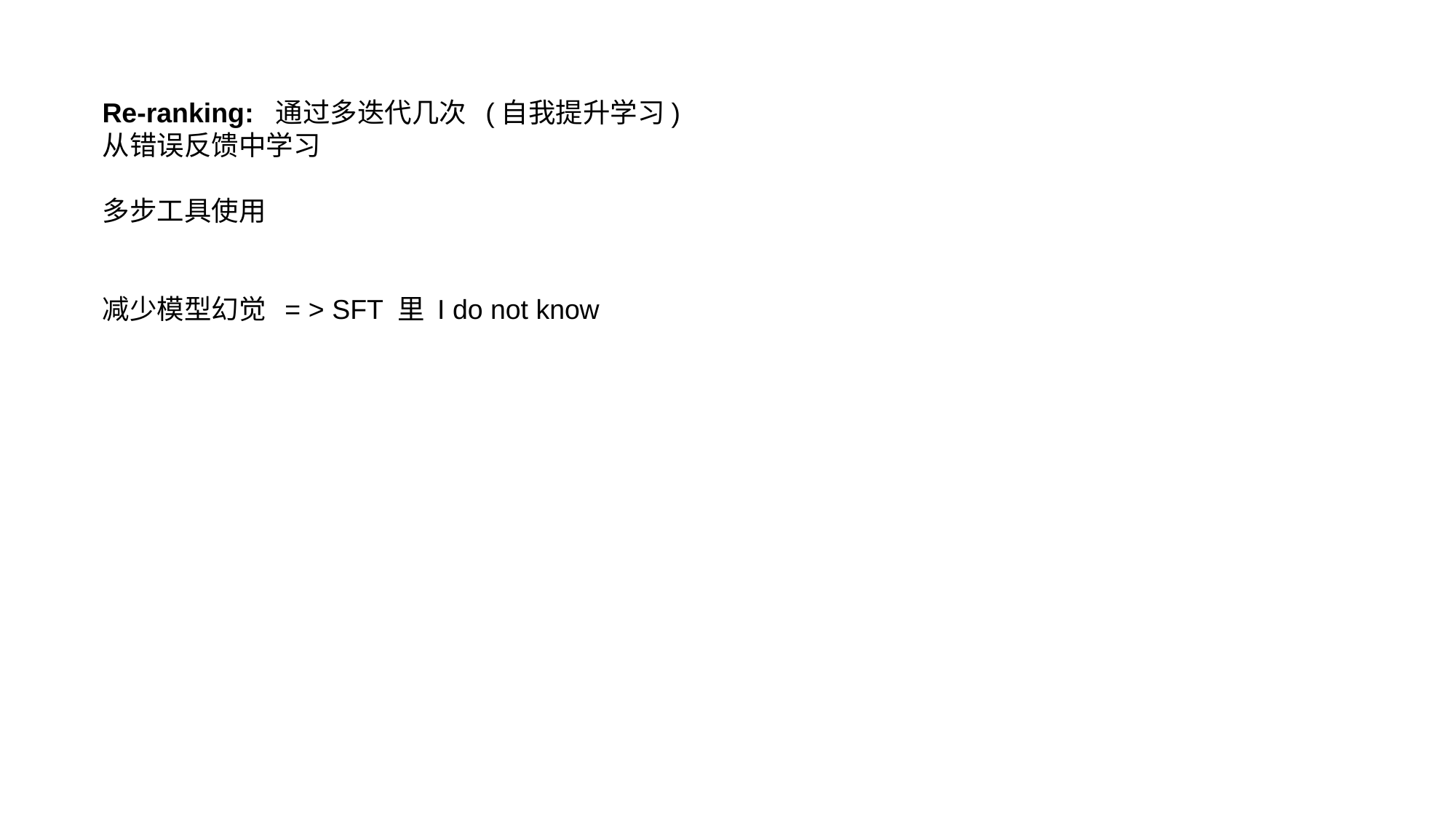

Re-ranking:  通过多迭代几次  (自我提升学习)
从错误反馈中学习

多步工具使用

减少模型幻觉  = > SFT 里 I do not know